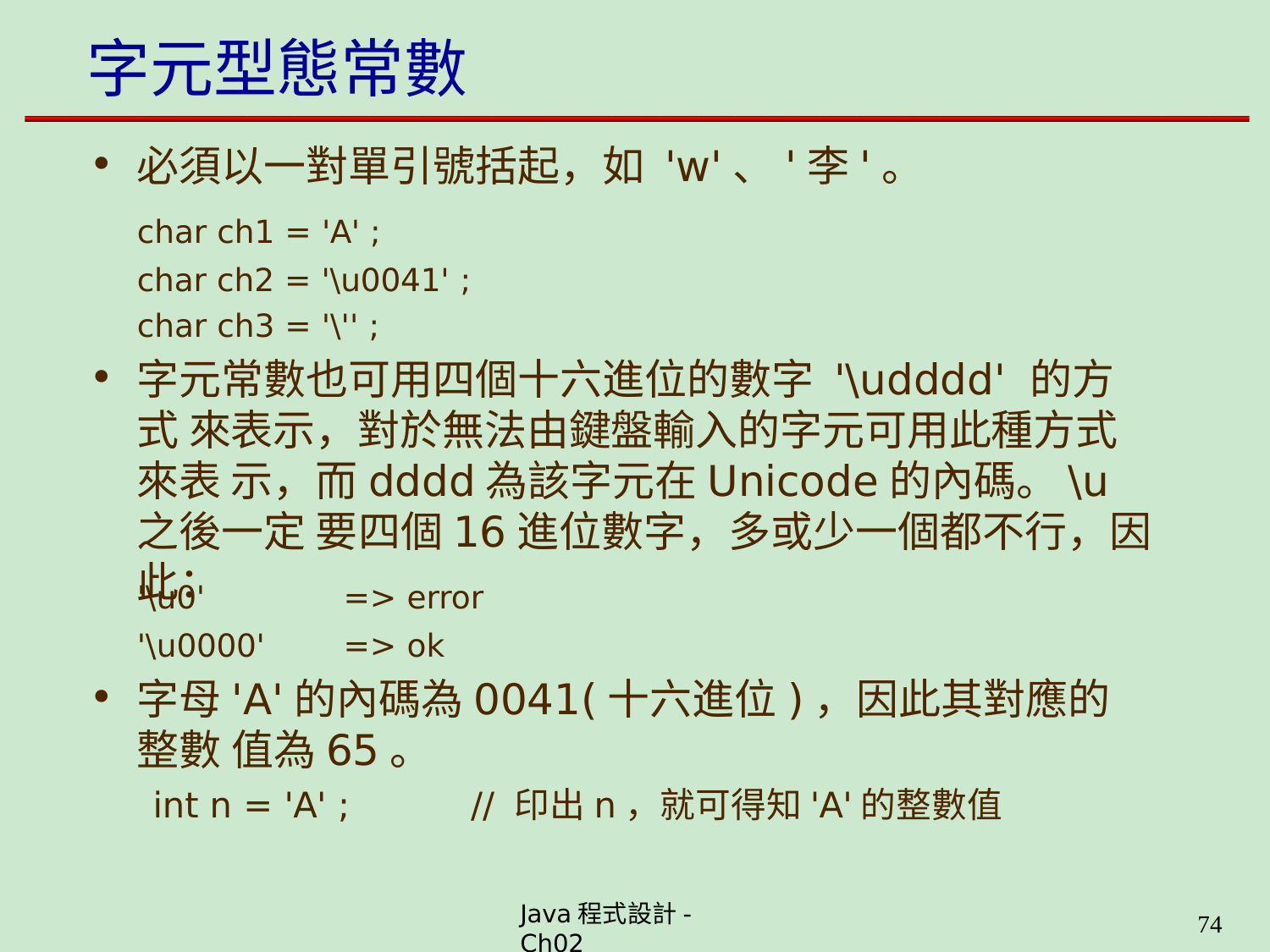

# 字元型態常數
必須以一對單引號括起，如 'w'、'李'。
char ch1 = 'A' ;
char ch2 = '\u0041' ;
char ch3 = '\'' ;
字元常數也可用四個十六進位的數字 '\udddd' 的方式 來表示，對於無法由鍵盤輸入的字元可用此種方式來表 示，而dddd為該字元在Unicode的內碼。\u之後一定 要四個16進位數字，多或少一個都不行，因此：
'\u0'
'\u0000'
=> error
=> ok
字母'A'的內碼為0041(十六進位)，因此其對應的整數 值為65。
int n = 'A' ;	// 印出n，就可得知'A'的整數值
Java程式設計-Ch02
74